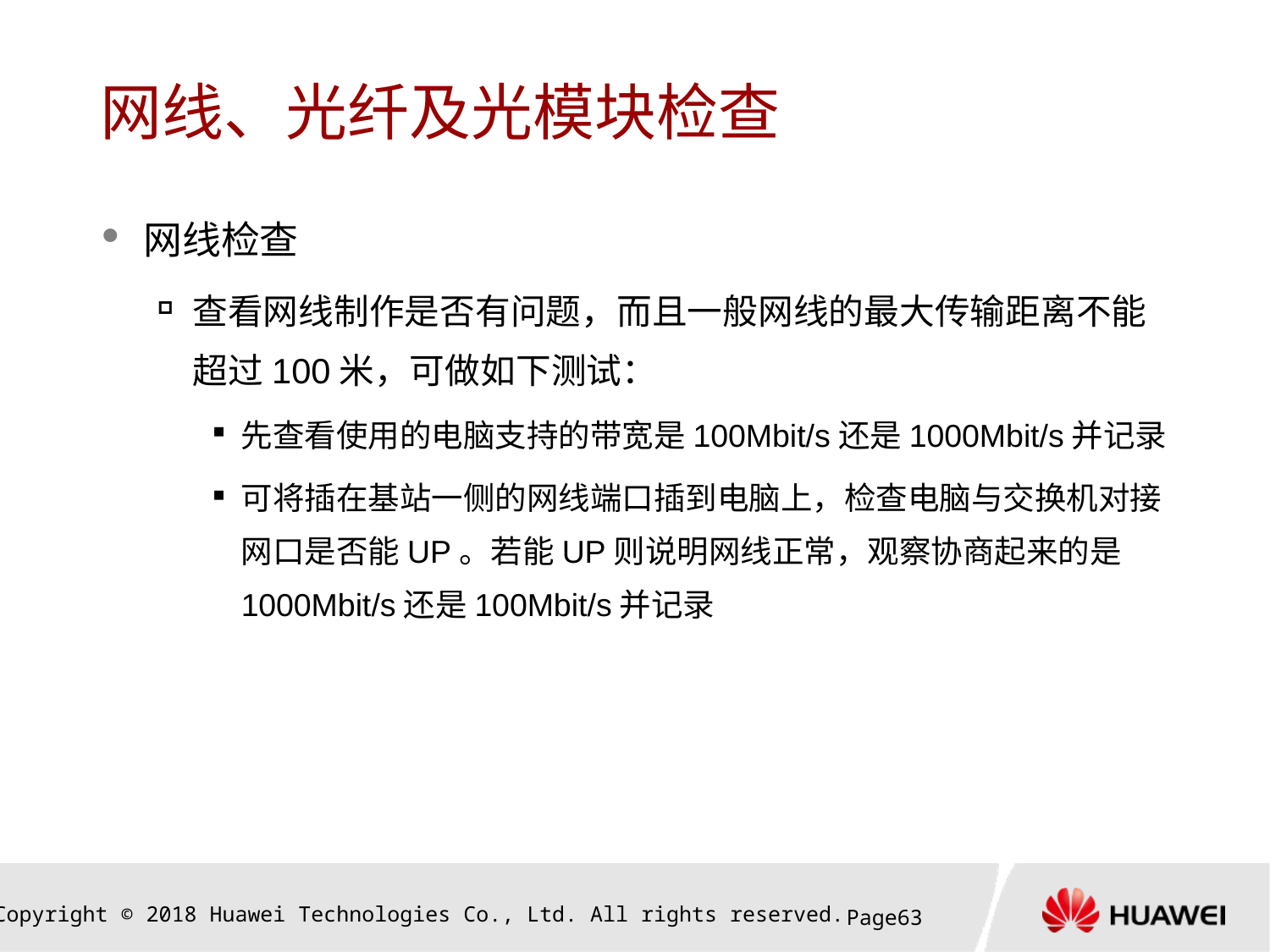

# 网线、光纤及光模块检查
网线检查
查看网线制作是否有问题，而且一般网线的最大传输距离不能超过100米，可做如下测试：
先查看使用的电脑支持的带宽是100Mbit/s还是1000Mbit/s并记录
可将插在基站一侧的网线端口插到电脑上，检查电脑与交换机对接网口是否能UP。若能UP则说明网线正常，观察协商起来的是1000Mbit/s还是100Mbit/s并记录

Page63